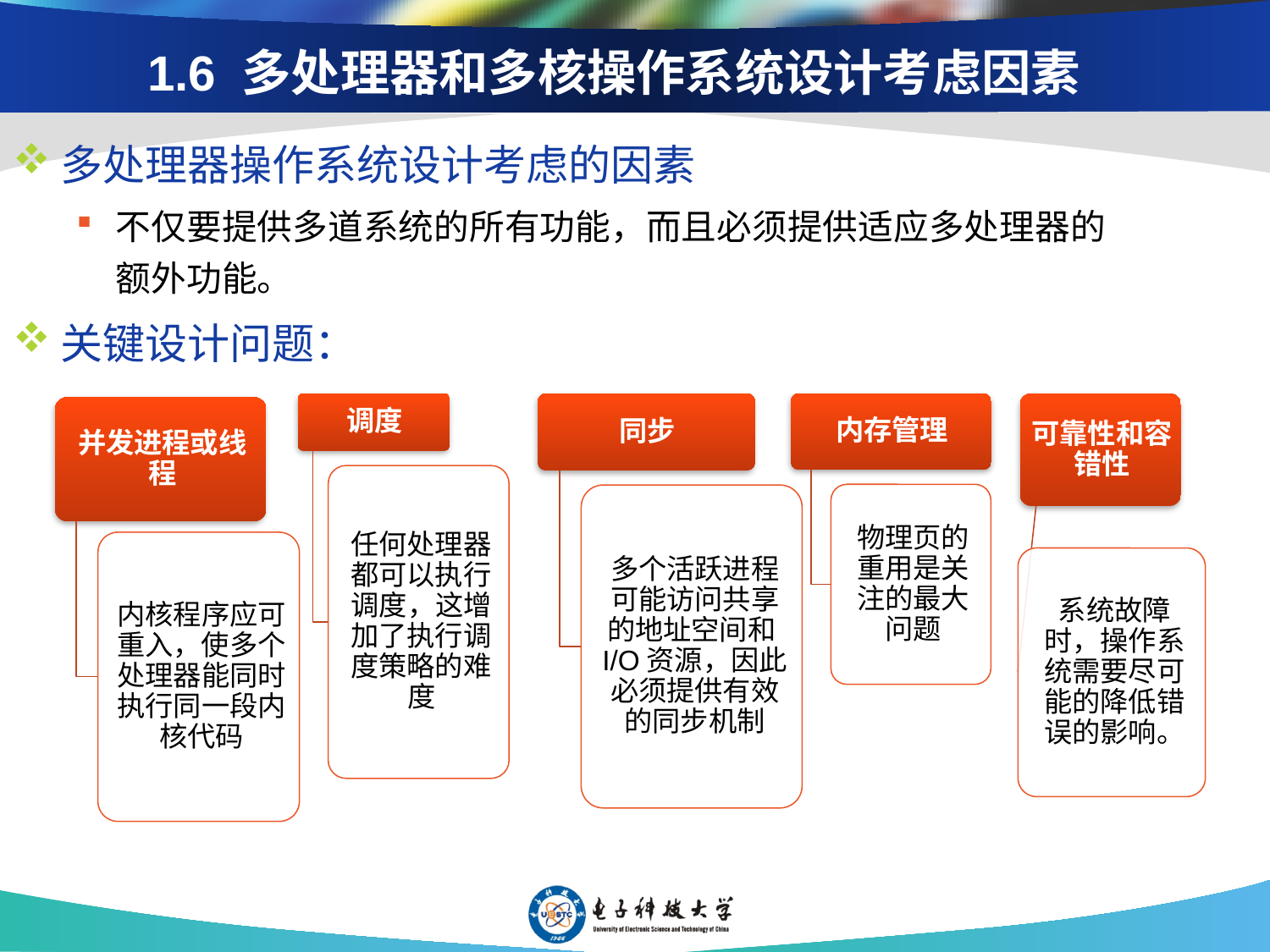

# 1.6 多处理器和多核操作系统设计考虑因素
多处理器操作系统设计考虑的因素
不仅要提供多道系统的所有功能，而且必须提供适应多处理器的额外功能。
关键设计问题：
并发进程或线程
内核程序应可重入，使多个处理器能同时执行同一段内核代码
调度
任何处理器都可以执行调度，这增加了执行调度策略的难度
同步
多个活跃进程可能访问共享的地址空间和I/O资源，因此必须提供有效的同步机制
内存管理
物理页的重用是关注的最大问题
可靠性和容错性
系统故障时，操作系统需要尽可能的降低错误的影响。